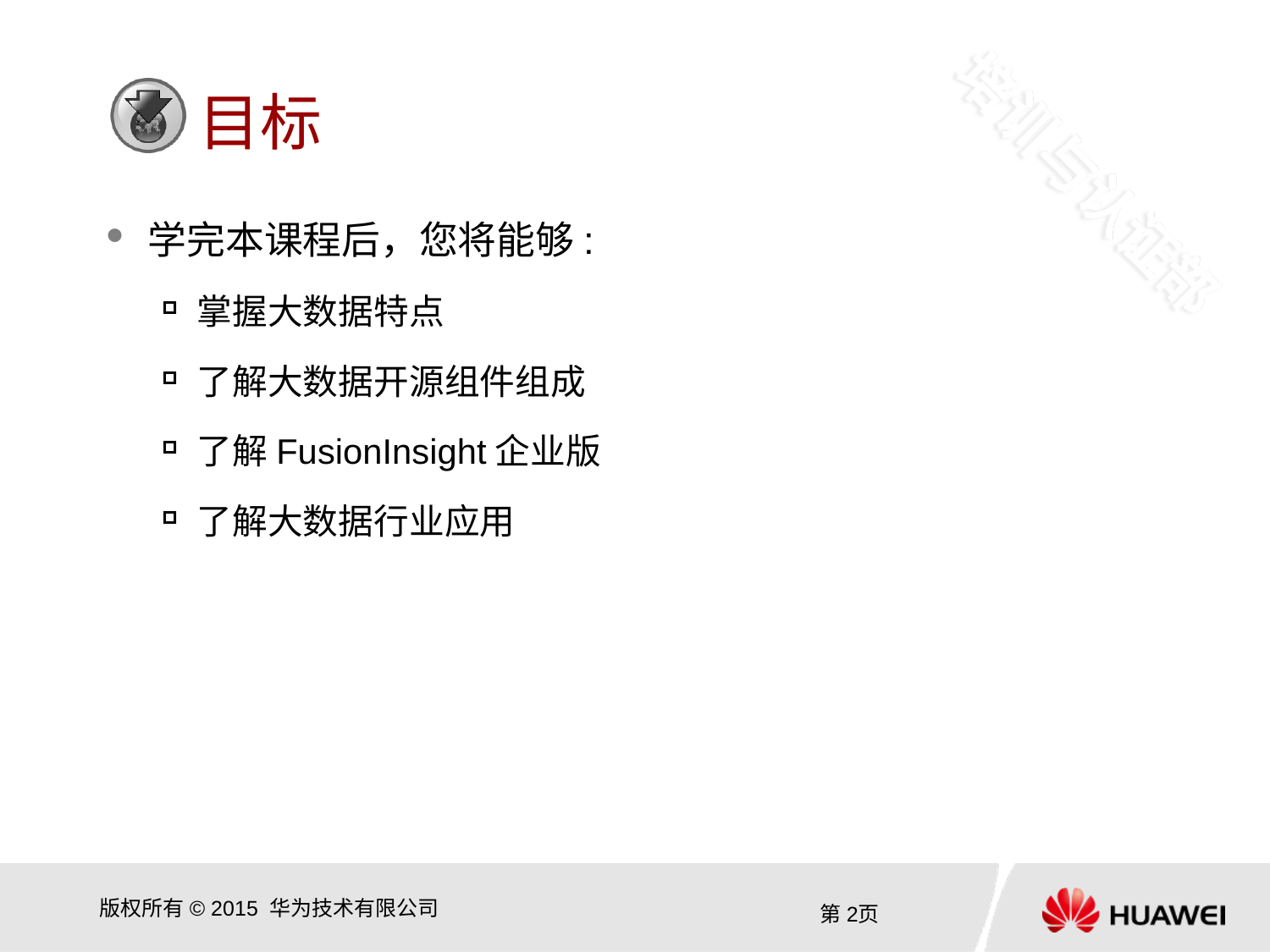

学完本课程后，您将能够:
掌握大数据特点
了解大数据开源组件组成
了解FusionInsight企业版
了解大数据行业应用